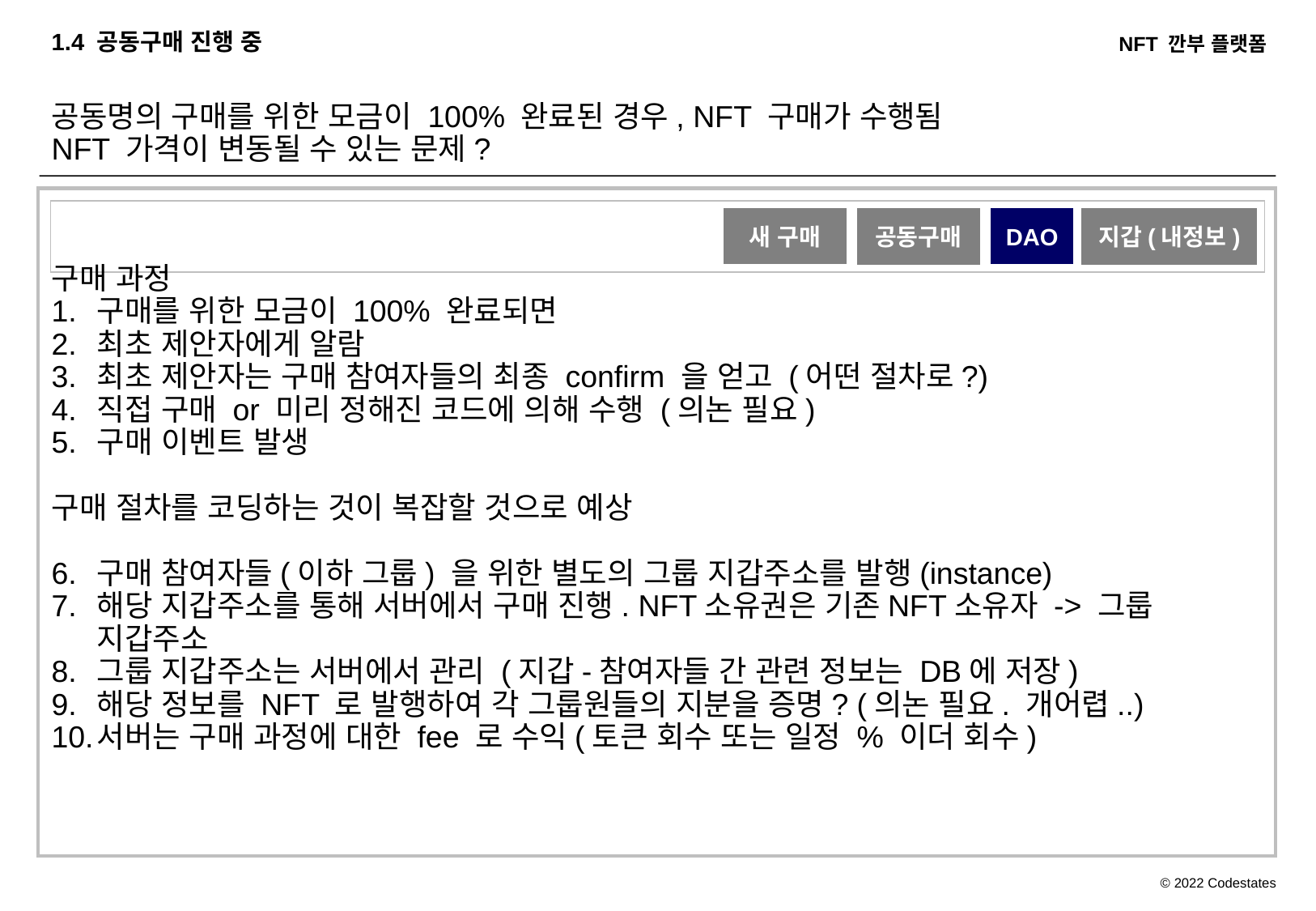

1.4 공동구매 진행 중

공동명의 구매를 위한 모금이 100% 완료된 경우, NFT 구매가 수행됨
NFT 가격이 변동될 수 있는 문제?

DAO
새 구매
공동구매
지갑(내정보)
구매 과정
구매를 위한 모금이 100% 완료되면
최초 제안자에게 알람
최초 제안자는 구매 참여자들의 최종 confirm 을 얻고 (어떤 절차로?)
직접 구매 or 미리 정해진 코드에 의해 수행 (의논 필요)
구매 이벤트 발생

구매 절차를 코딩하는 것이 복잡할 것으로 예상

구매 참여자들(이하 그룹) 을 위한 별도의 그룹 지갑주소를 발행(instance)
해당 지갑주소를 통해 서버에서 구매 진행. NFT소유권은 기존NFT소유자 -> 그룹 지갑주소
그룹 지갑주소는 서버에서 관리 (지갑-참여자들 간 관련 정보는 DB에 저장)
해당 정보를 NFT 로 발행하여 각 그룹원들의 지분을 증명? (의논 필요. 개어렵..)
서버는 구매 과정에 대한 fee 로 수익(토큰 회수 또는 일정 % 이더 회수)